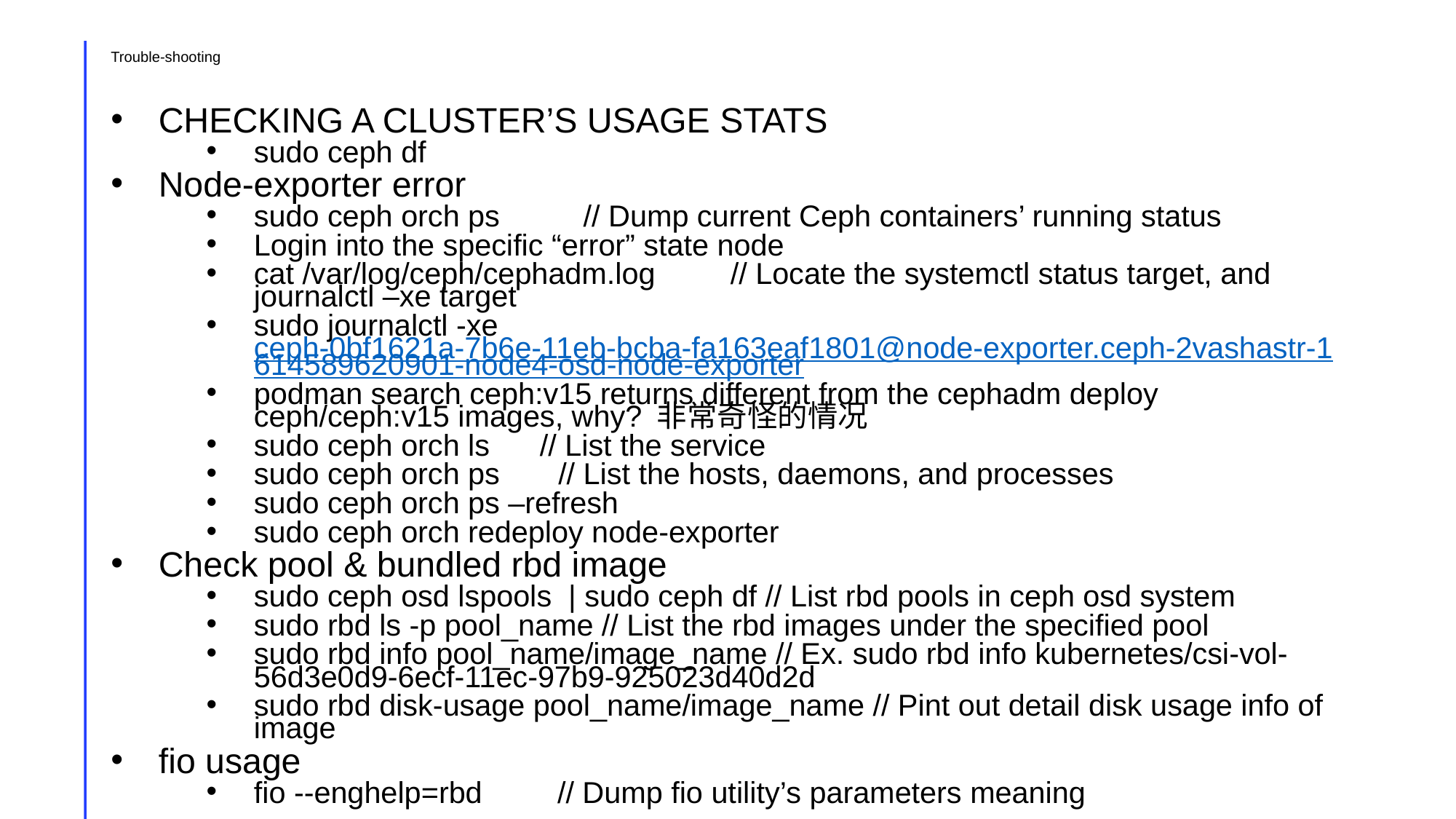

# Trouble-shooting
CHECKING A CLUSTER’S USAGE STATS
sudo ceph df
Node-exporter error
sudo ceph orch ps          // Dump current Ceph containers’ running status
Login into the specific “error” state node
cat /var/log/ceph/cephadm.log         // Locate the systemctl status target, and journalctl –xe target
sudo journalctl -xe ceph-0bf1621a-7b6e-11eb-bcba-fa163eaf1801@node-exporter.ceph-2vashastr-1614589620901-node4-osd-node-exporter
podman search ceph:v15 returns different from the cephadm deploy ceph/ceph:v15 images, why? 非常奇怪的情况
sudo ceph orch ls      // List the service
sudo ceph orch ps       // List the hosts, daemons, and processes
sudo ceph orch ps –refresh
sudo ceph orch redeploy node-exporter
Check pool & bundled rbd image
sudo ceph osd lspools  | sudo ceph df // List rbd pools in ceph osd system
sudo rbd ls -p pool_name // List the rbd images under the specified pool
sudo rbd info pool_name/image_name // Ex. sudo rbd info kubernetes/csi-vol-56d3e0d9-6ecf-11ec-97b9-925023d40d2d
sudo rbd disk-usage pool_name/image_name // Pint out detail disk usage info of image
fio usage
fio --enghelp=rbd         // Dump fio utility’s parameters meaning